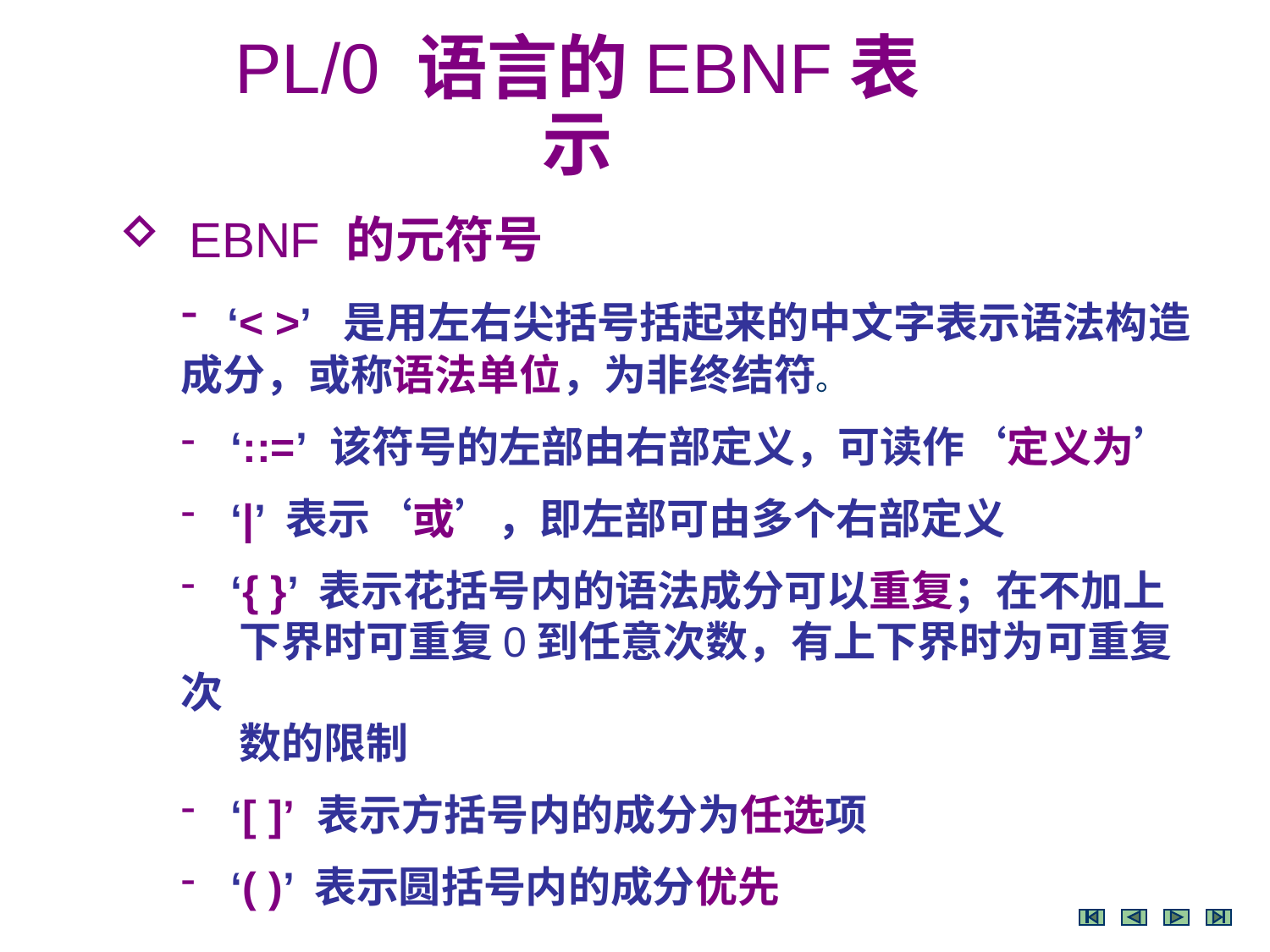

PL/0 语言的EBNF表示
  EBNF 的元符号

 ‘< >’  是用左右尖括号括起来的中文字表示语法构造成分，或称语法单位，为非终结符。

   ‘::=’ 该符号的左部由右部定义，可读作‘定义为’

   ‘|’ 表示‘或’，即左部可由多个右部定义

   ‘{ }’ 表示花括号内的语法成分可以重复；在不加上
     下界时可重复0到任意次数，有上下界时为可重复次
     数的限制

   ‘[ ]’ 表示方括号内的成分为任选项

   ‘( )’ 表示圆括号内的成分优先